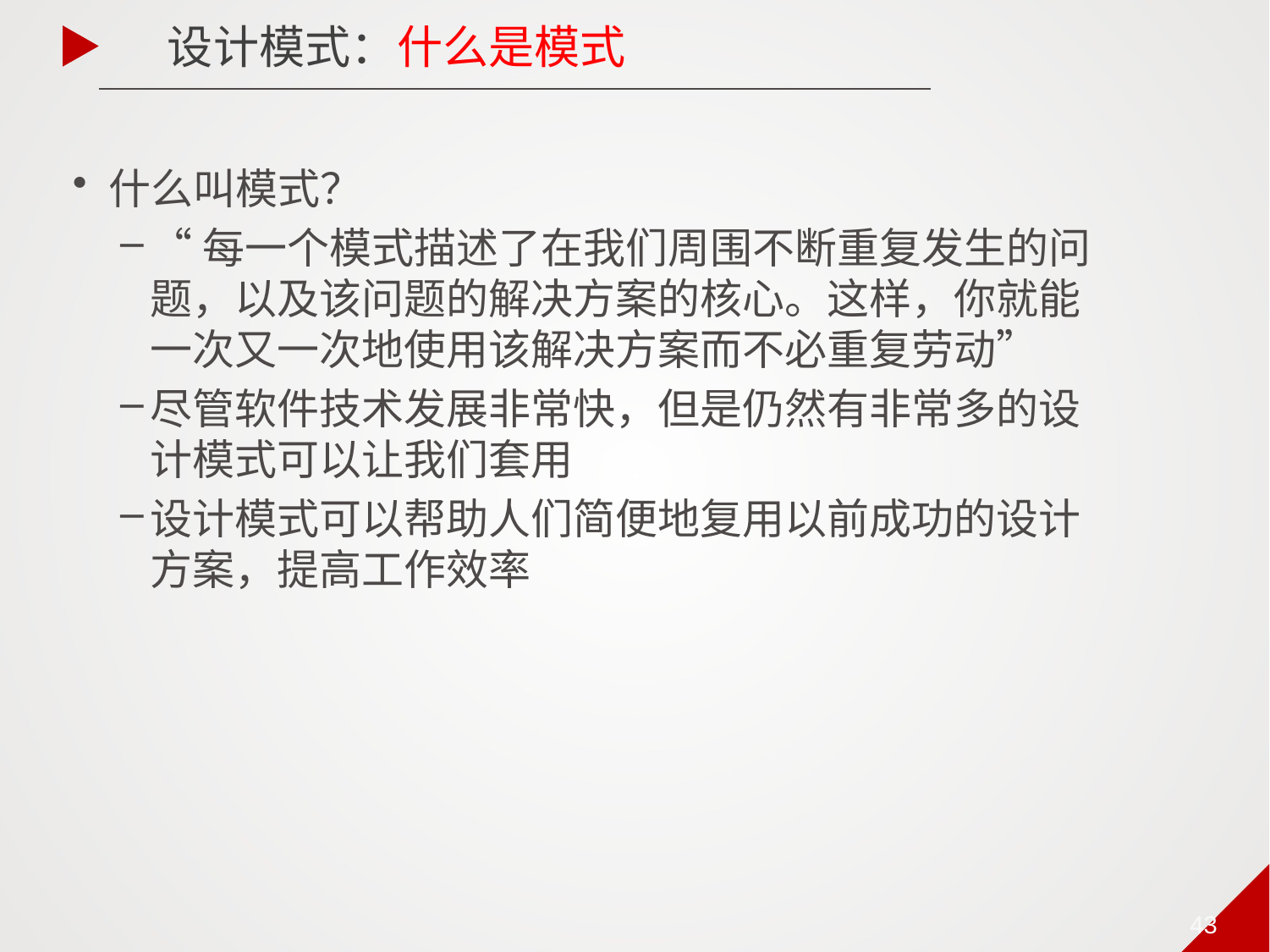

设计模式：什么是模式

什么叫模式？
“每一个模式描述了在我们周围不断重复发生的问题，以及该问题的解决方案的核心。这样，你就能一次又一次地使用该解决方案而不必重复劳动”
尽管软件技术发展非常快，但是仍然有非常多的设计模式可以让我们套用
设计模式可以帮助人们简便地复用以前成功的设计方案，提高工作效率